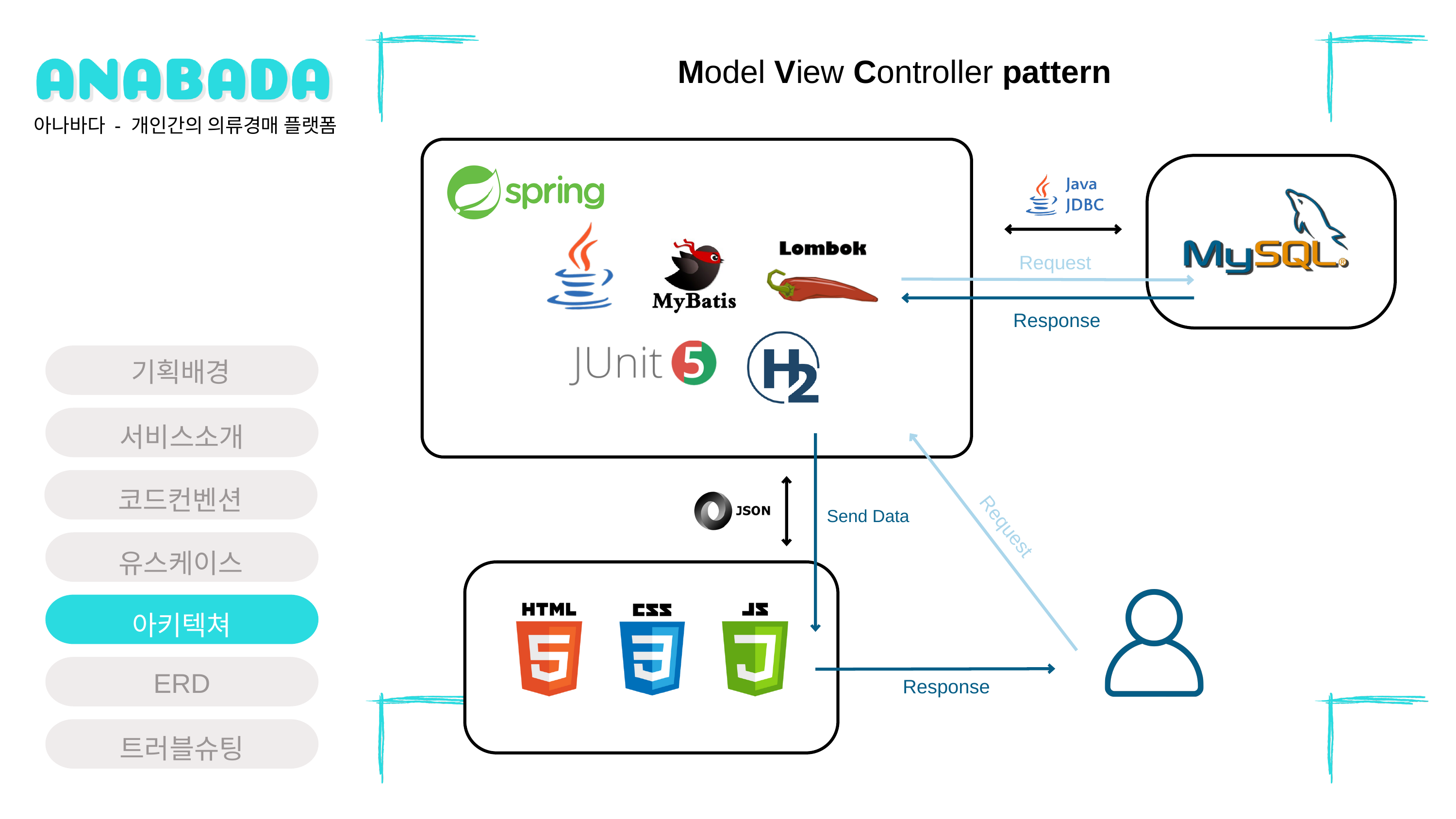

Model View Controller pattern

아나바다 - 개인간의 의류경매 플랫폼

Request

Response

기획배경

서비스소개

코드컨벤션

Send Data
Request

유스케이스

아키텍쳐

ERD

Response

트러블슈팅